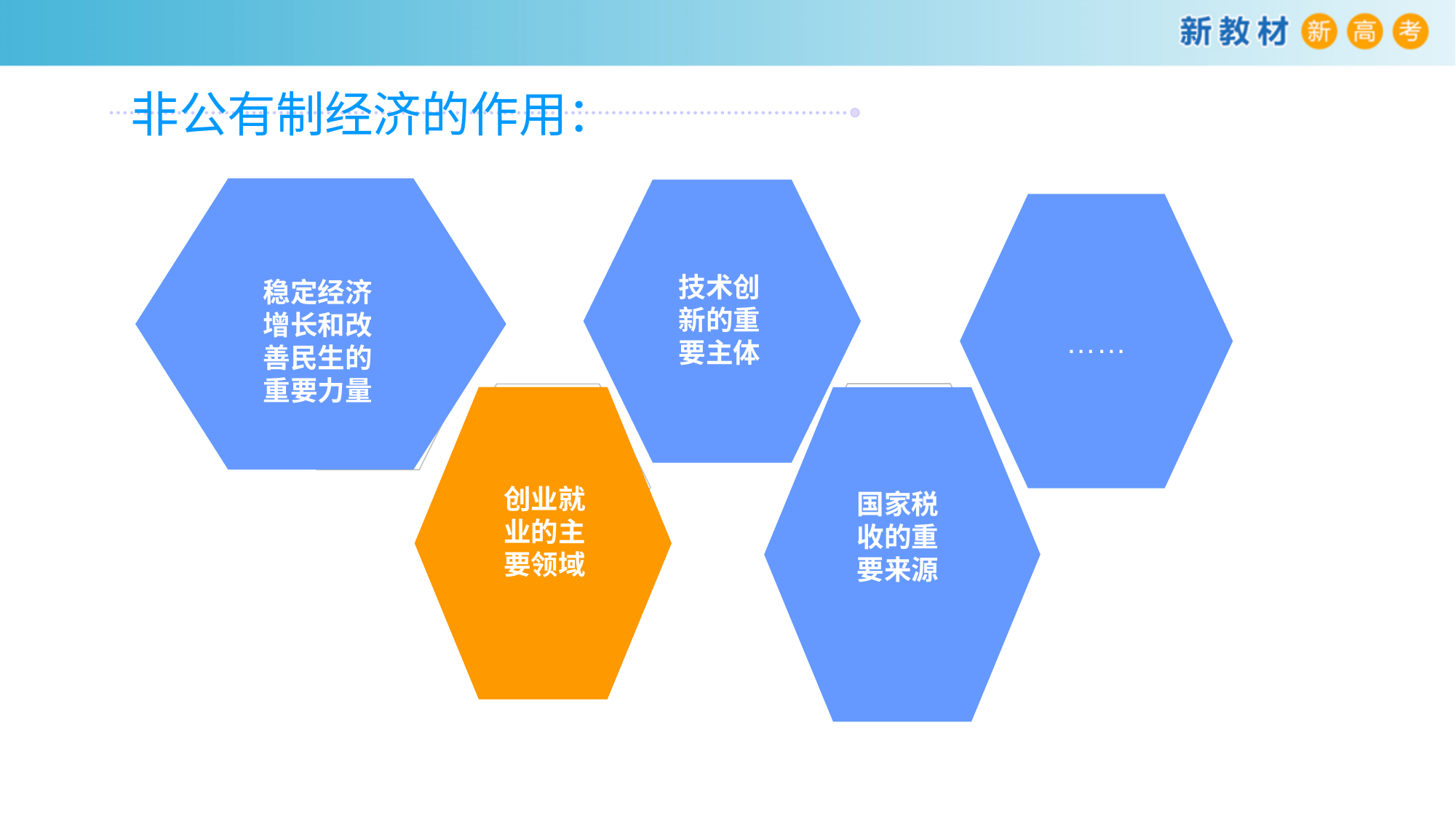

非公有制经济的作用：

……

技术创新的重要主体
稳定经济增长和改善民生的重要力量

创业就业的主要领域
国家税收的重要来源